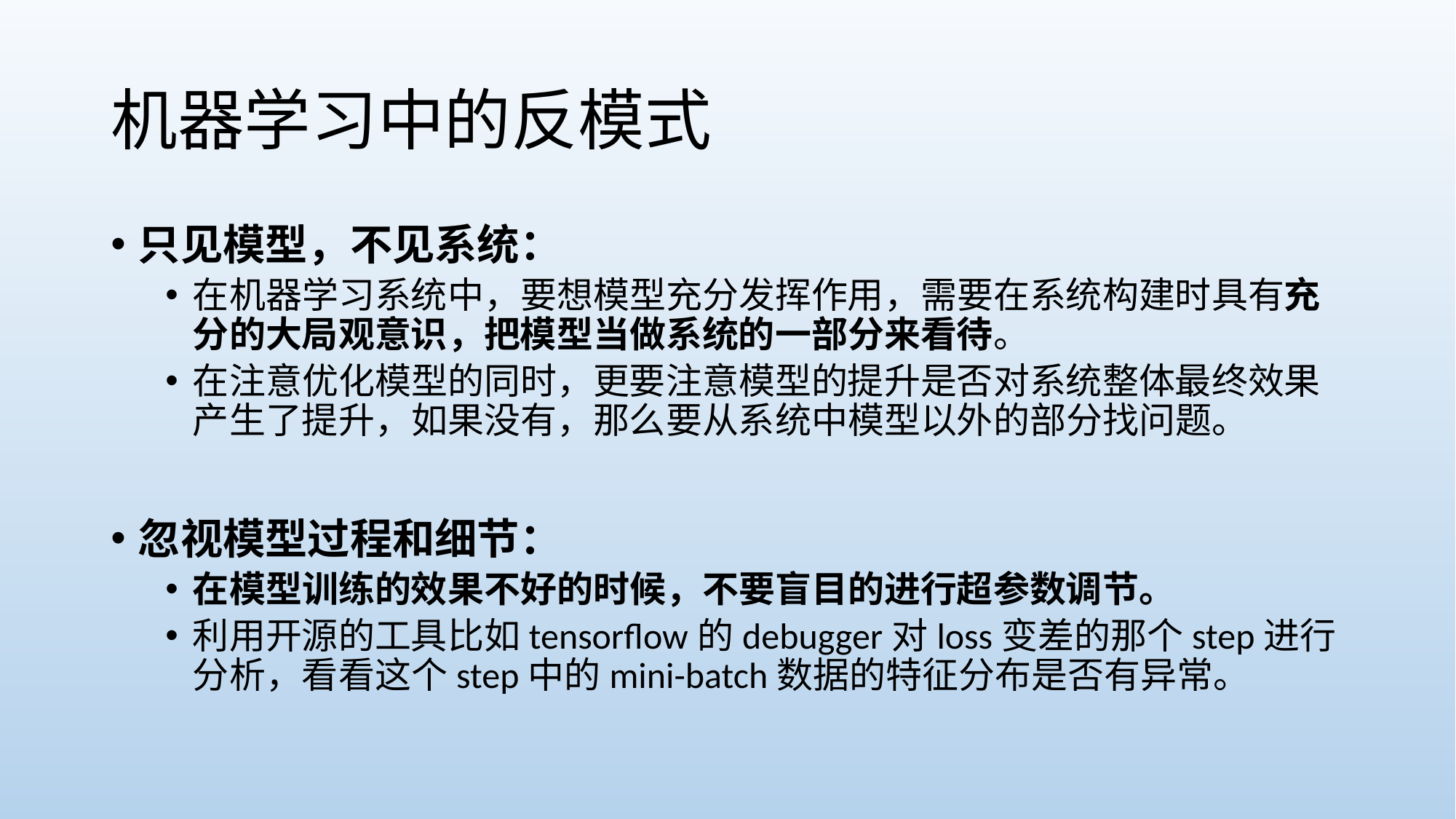

# 机器学习中的反模式
只见模型，不见系统：
在机器学习系统中，要想模型充分发挥作用，需要在系统构建时具有充分的大局观意识，把模型当做系统的一部分来看待。
在注意优化模型的同时，更要注意模型的提升是否对系统整体最终效果产生了提升，如果没有，那么要从系统中模型以外的部分找问题。

忽视模型过程和细节：
在模型训练的效果不好的时候，不要盲目的进行超参数调节。
利用开源的工具比如tensorflow的debugger对loss变差的那个step进行分析，看看这个step中的mini-batch数据的特征分布是否有异常。